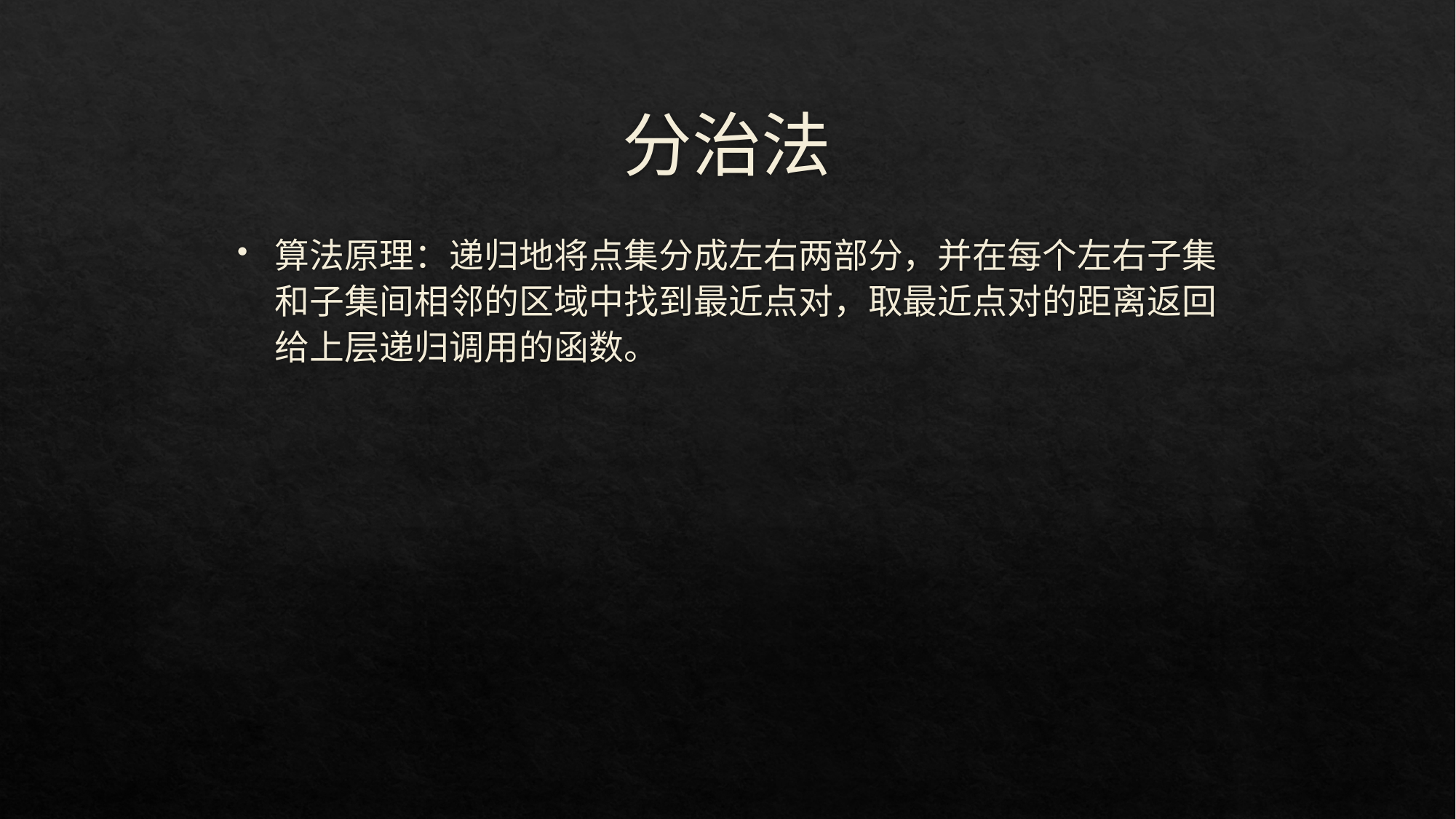

# 分治法
算法原理：递归地将点集分成左右两部分，并在每个左右子集和子集间相邻的区域中找到最近点对，取最近点对的距离返回给上层递归调用的函数。